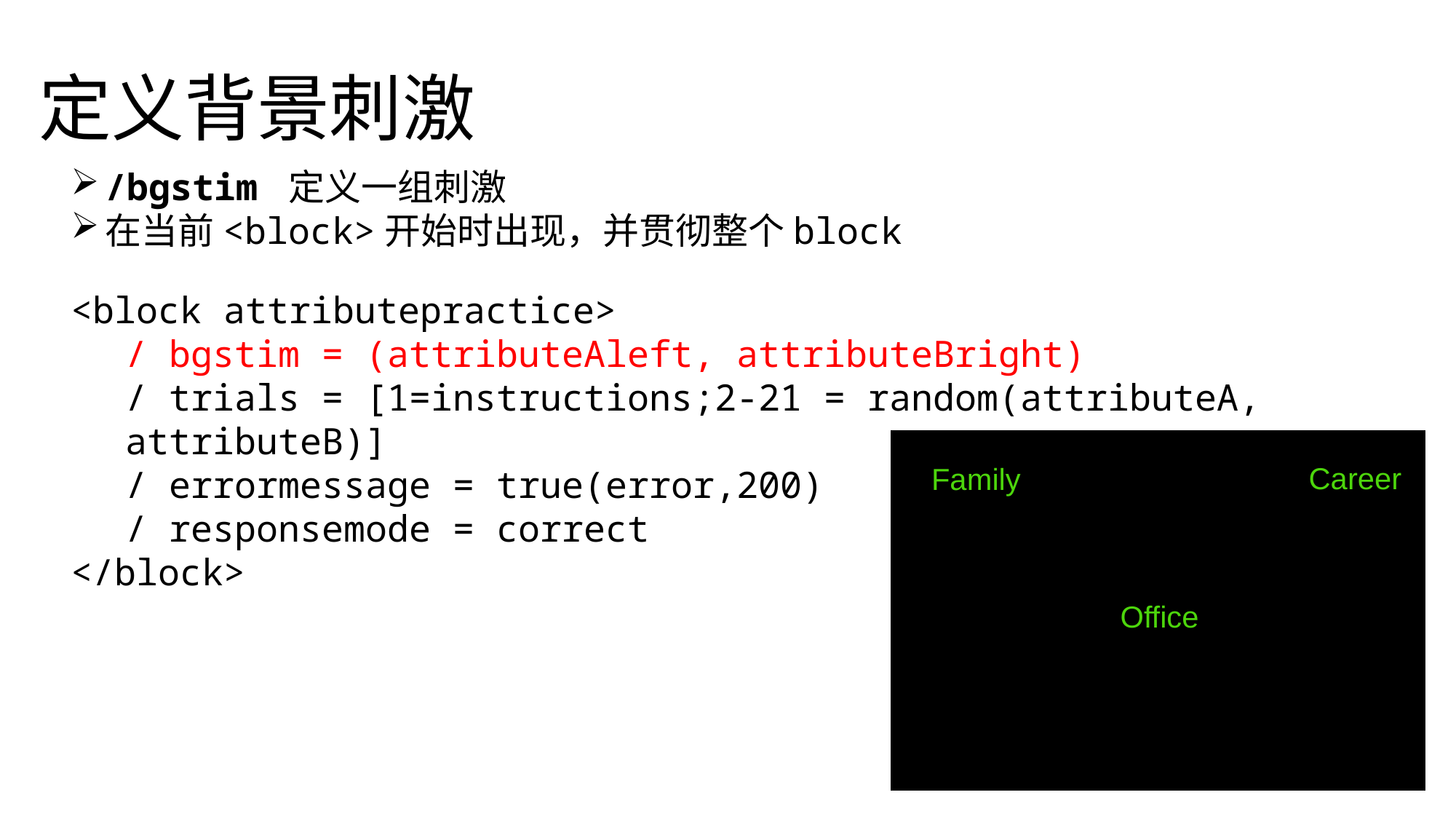

定义背景刺激
/bgstim 定义一组刺激
在当前<block>开始时出现，并贯彻整个block
<block attributepractice>
/ bgstim = (attributeAleft, attributeBright)
/ trials = [1=instructions;2-21 = random(attributeA, attributeB)]
/ errormessage = true(error,200)
/ responsemode = correct
</block>

Career
Family
Salary

Career
Family
Parents

Career
Family
Office